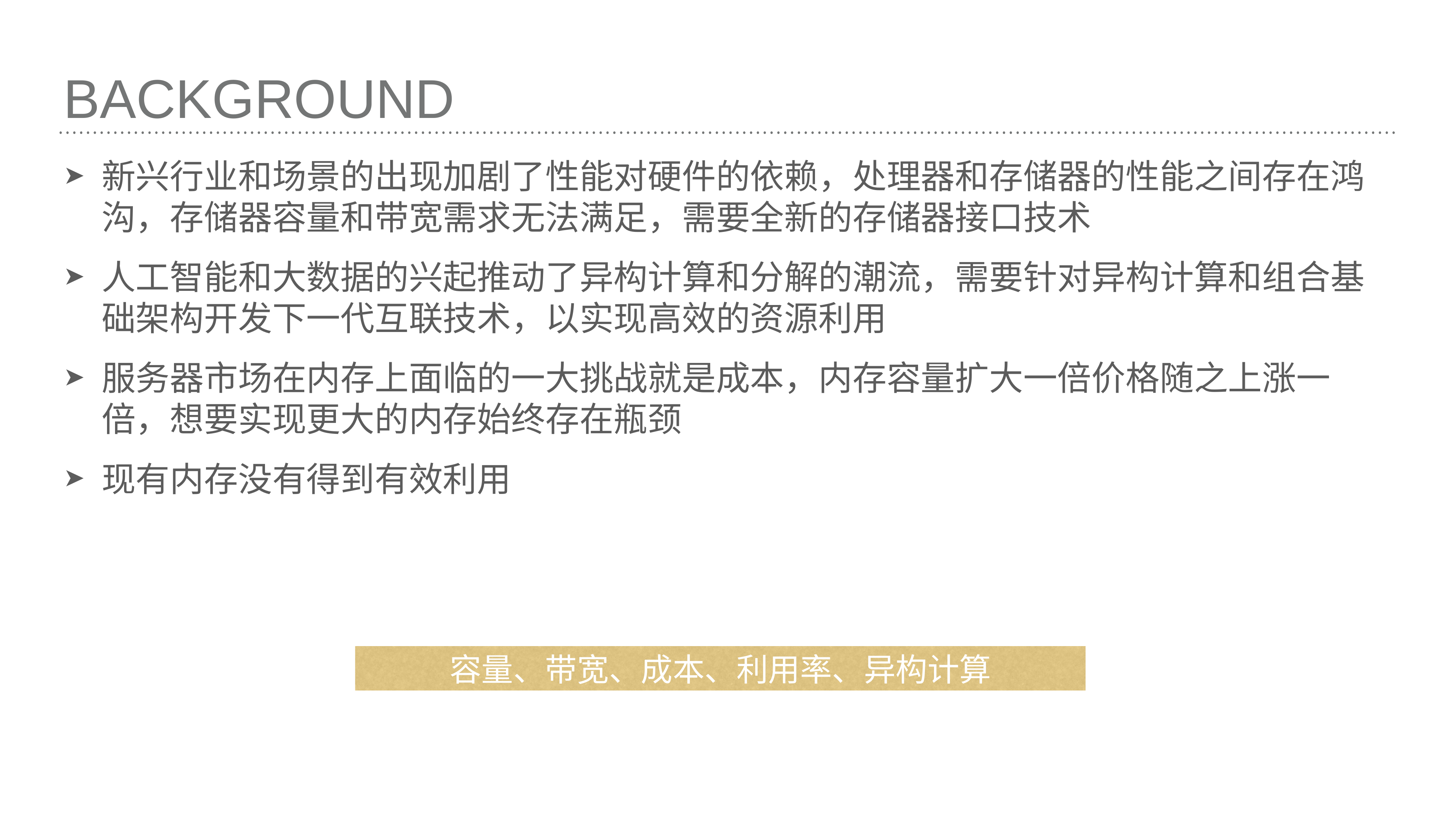

# background

新兴行业和场景的出现加剧了性能对硬件的依赖，处理器和存储器的性能之间存在鸿沟，存储器容量和带宽需求无法满足，需要全新的存储器接口技术
人工智能和大数据的兴起推动了异构计算和分解的潮流，需要针对异构计算和组合基础架构开发下一代互联技术，以实现高效的资源利用
服务器市场在内存上面临的一大挑战就是成本，内存容量扩大一倍价格随之上涨一倍，想要实现更大的内存始终存在瓶颈
现有内存没有得到有效利用
容量、带宽、成本、利用率、异构计算